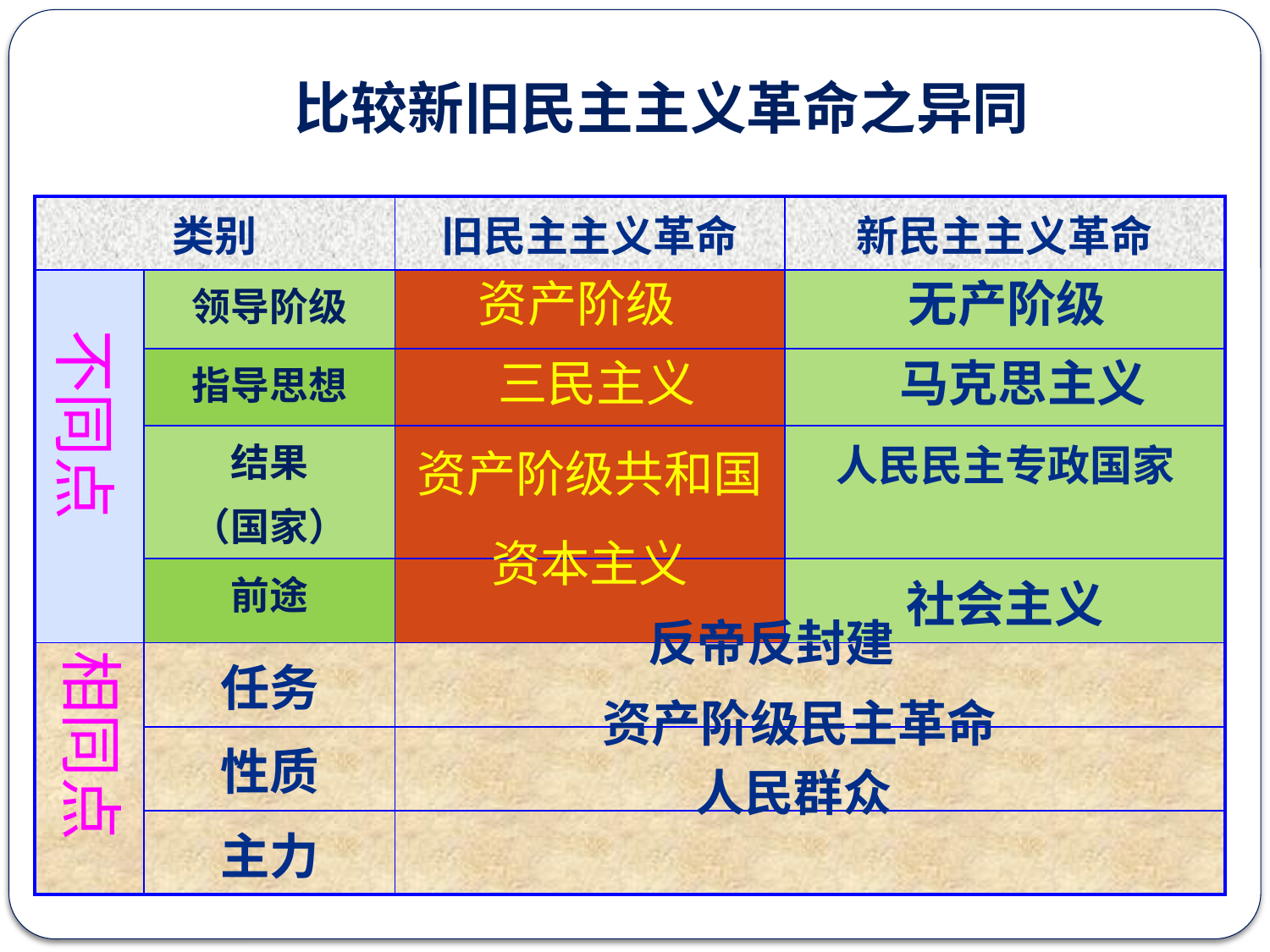

比较新旧民主主义革命之异同
| 类别 |  | 旧民主主义革命 | 新民主主义革命 |
| --- | --- | --- | --- |
|  | 领导阶级 |  |  |
|  | 指导思想 |  |  |
|  | 结果 （国家） |  | 人民民主专政国家 |
|  | 前途 |  | 社会主义 |
|  | 任务 |  |  |
|  | 性质 |  |  |
|  | 主力 |  |  |
资产阶级
无产阶级
不同点
三民主义
马克思主义
资产阶级共和国
资本主义
反帝反封建
相同点
资产阶级民主革命
人民群众